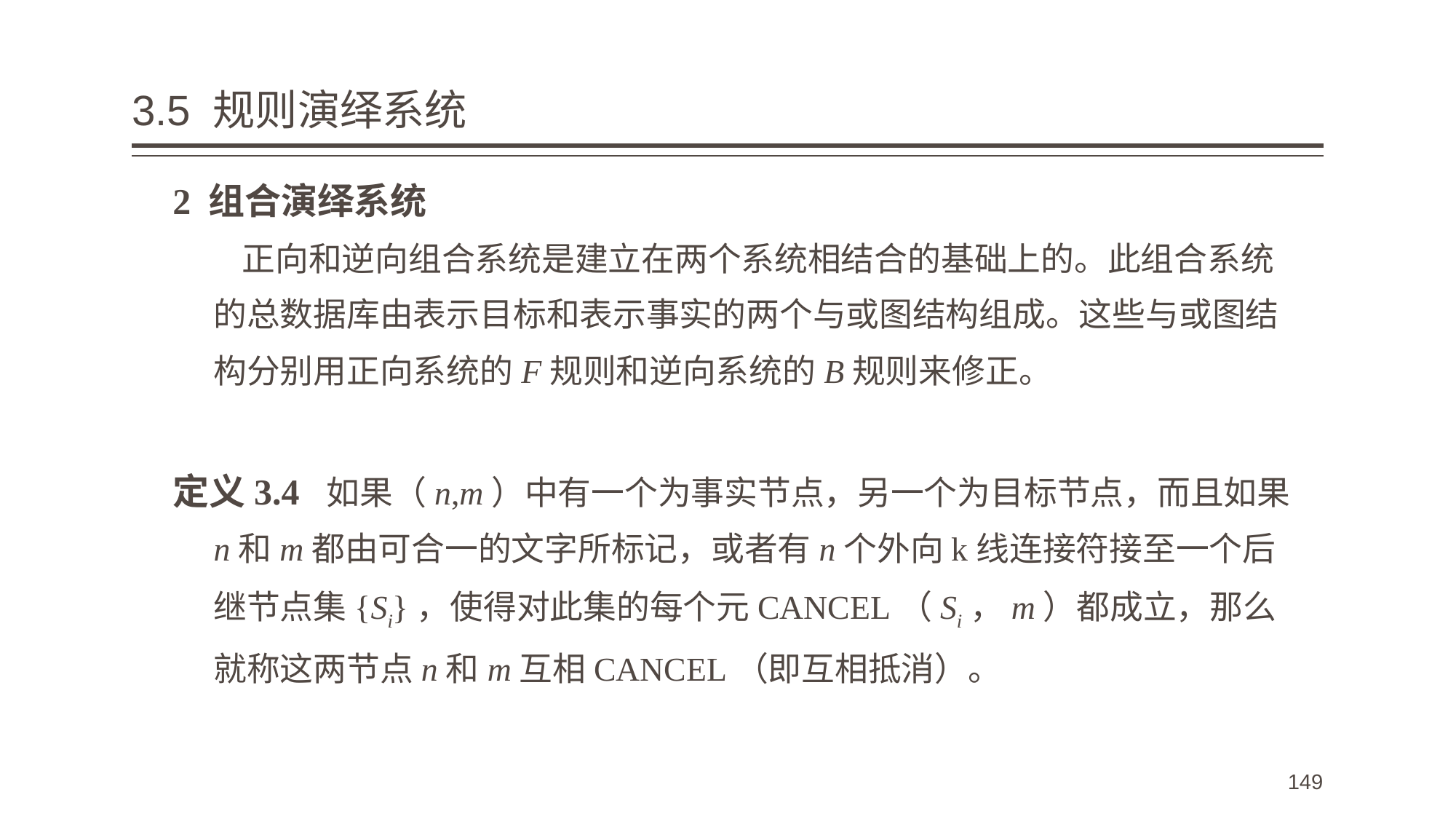

# 3.5 规则演绎系统
2 组合演绎系统
         正向和逆向组合系统是建立在两个系统相结合的基础上的。此组合系统的总数据库由表示目标和表示事实的两个与或图结构组成。这些与或图结构分别用正向系统的F规则和逆向系统的B规则来修正。

定义3.4  如果（n,m）中有一个为事实节点，另一个为目标节点，而且如果n和m都由可合一的文字所标记，或者有n个外向k线连接符接至一个后继节点集{Si}，使得对此集的每个元CANCEL（Si，m）都成立，那么就称这两节点n和m互相CANCEL（即互相抵消）。
149